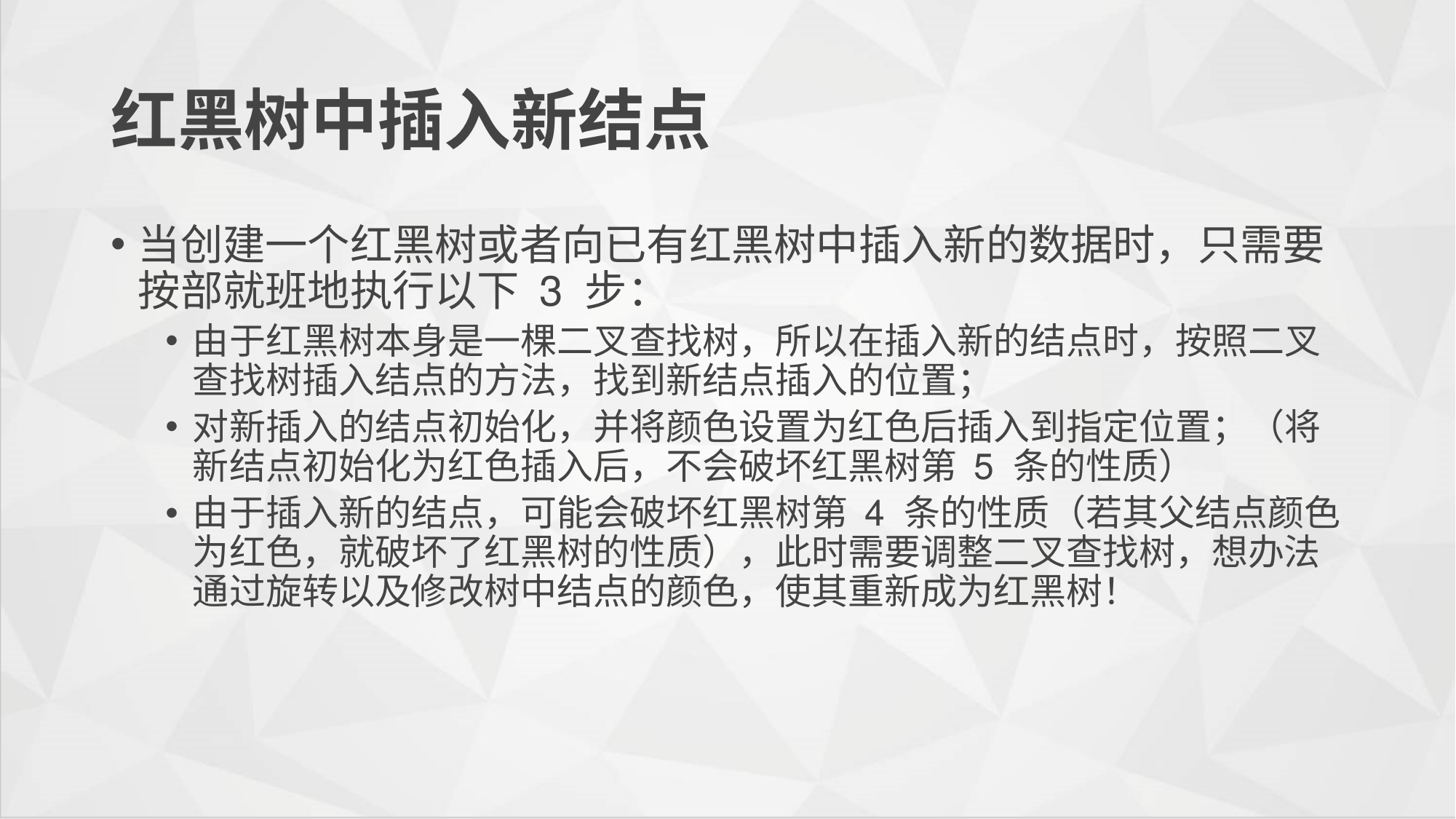

# 红黑树中插入新结点
当创建一个红黑树或者向已有红黑树中插入新的数据时，只需要按部就班地执行以下 3 步：
由于红黑树本身是一棵二叉查找树，所以在插入新的结点时，按照二叉查找树插入结点的方法，找到新结点插入的位置；
对新插入的结点初始化，并将颜色设置为红色后插入到指定位置；（将新结点初始化为红色插入后，不会破坏红黑树第 5 条的性质）
由于插入新的结点，可能会破坏红黑树第 4 条的性质（若其父结点颜色为红色，就破坏了红黑树的性质），此时需要调整二叉查找树，想办法通过旋转以及修改树中结点的颜色，使其重新成为红黑树！